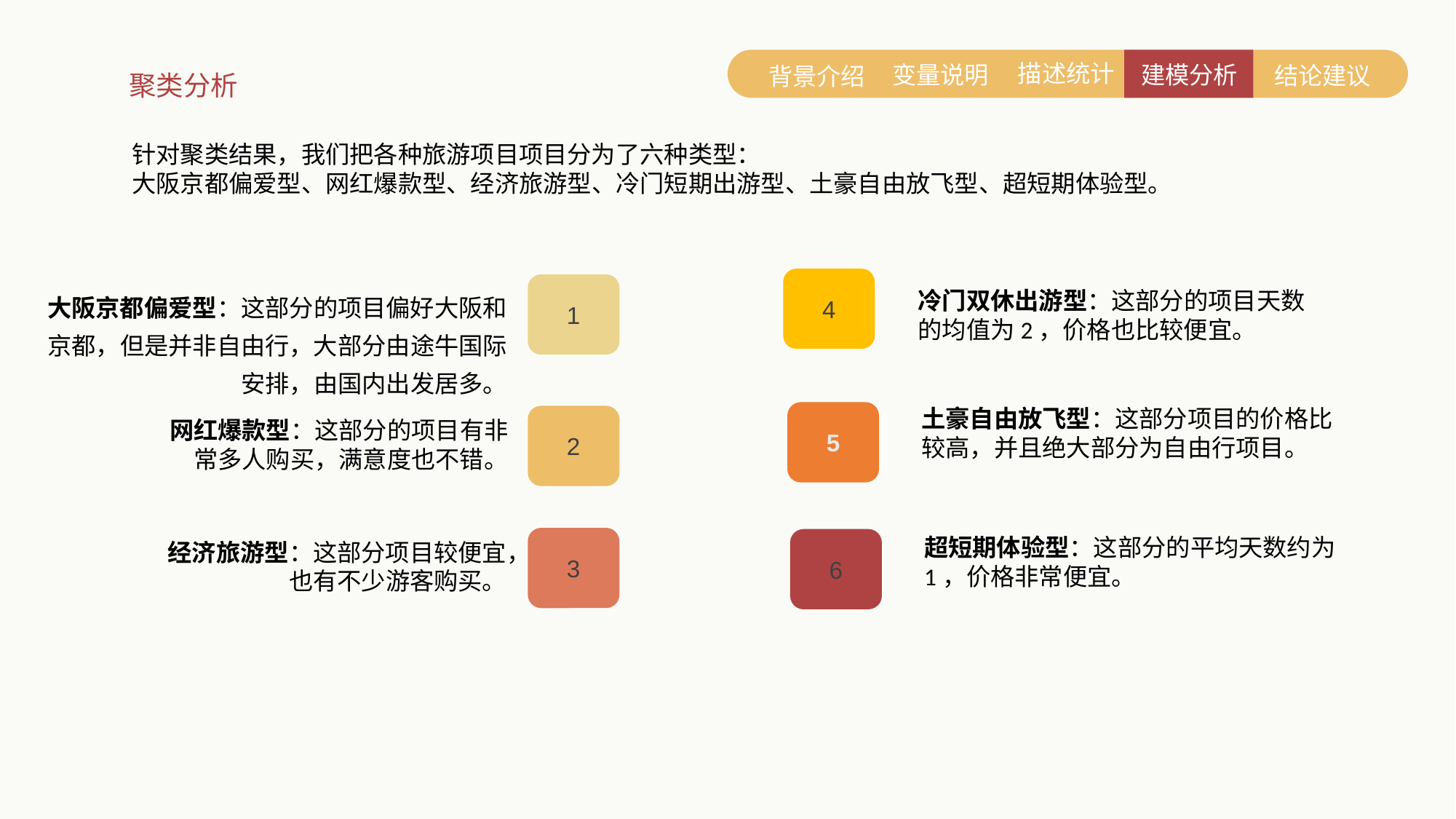

描述统计
项目概况
建模分析
变量说明
项目进展
项目分析
结论建议
项目总结
背景介绍
聚类分析
针对聚类结果，我们把各种旅游项目项目分为了六种类型：
大阪京都偏爱型、网红爆款型、经济旅游型、冷门短期出游型、土豪自由放飞型、超短期体验型。
e7d195523061f1c0600ade85ab8d19863d296bbd6d3c8047FB0A4867354E4F1E3A7DEAE3C4C4B5C9777EC9E9D7F78045DB0296A4194571101A21F67FC7D6C39966CE50B69116E2EE84E571E25F3C0CCE19B7BA3F947E0899F8B654DDF63CBC54889BD665B879A243CED6339B4F4AAD5F6D1EDF9135418660BA3FBA18744DAFA98EABC1EED731EA6833863FD2C33712174ACE2AD755DACFBF
4
1
大阪京都偏爱型：这部分的项目偏好大阪和京都，但是并非自由行，大部分由途牛国际安排，由国内出发居多。
冷门双休出游型：这部分的项目天数的均值为2，价格也比较便宜。
土豪自由放飞型：这部分项目的价格比较高，并且绝大部分为自由行项目。
5
2
网红爆款型：这部分的项目有非常多人购买，满意度也不错。
超短期体验型：这部分的平均天数约为1，价格非常便宜。

3
6
经济旅游型：这部分项目较便宜，也有不少游客购买。